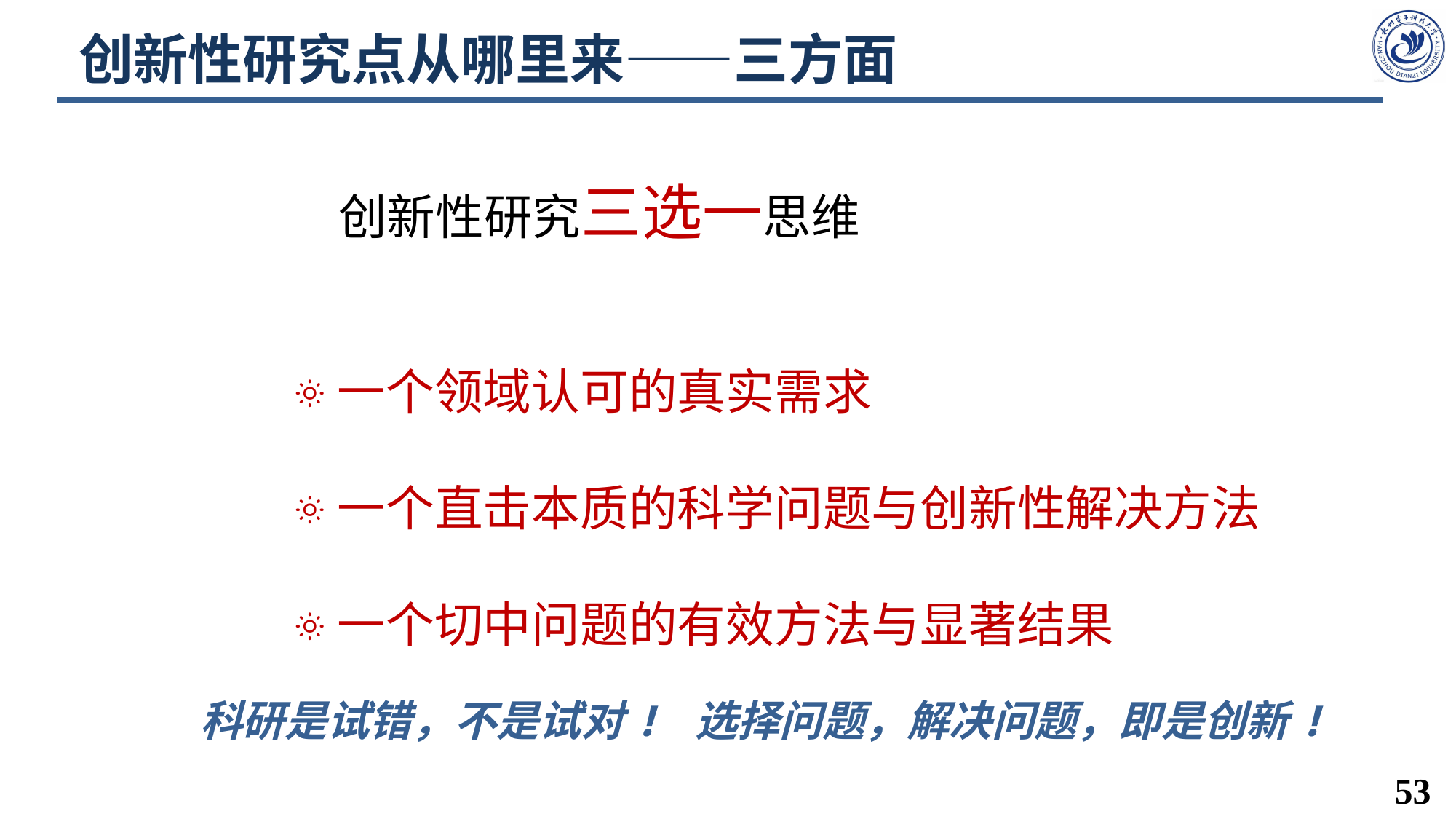

# 创新性研究点从哪里来——三方面
创新性研究三选一思维
🔅一个领域认可的真实需求
🔅一个直击本质的科学问题与创新性解决方法
🔅一个切中问题的有效方法与显著结果
科研是试错，不是试对! 选择问题，解决问题，即是创新!
53